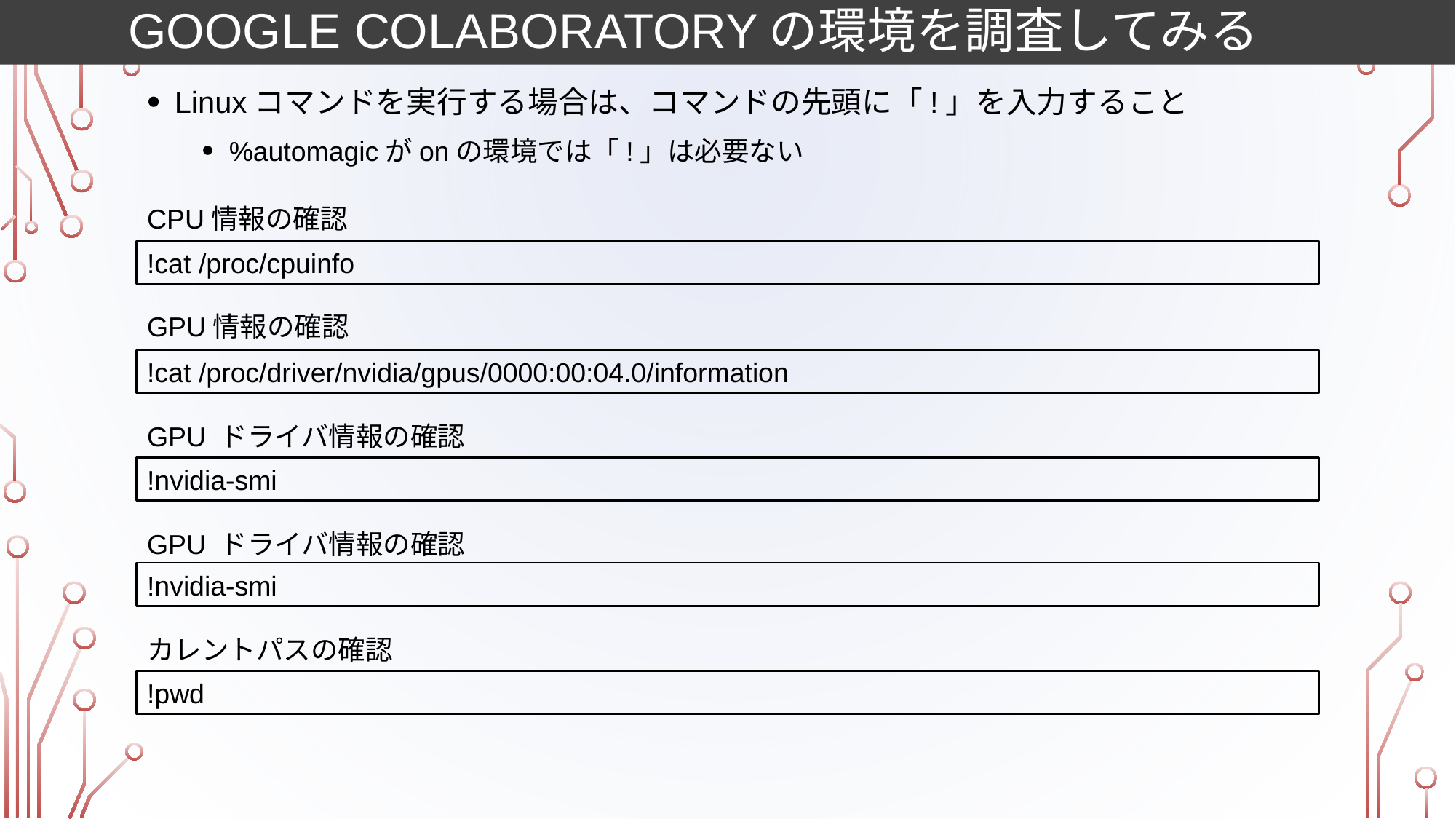

# Google Colaboratoryの環境を調査してみる
Linuxコマンドを実行する場合は、コマンドの先頭に「!」を入力すること
%automagicがonの環境では「!」は必要ない
CPU情報の確認
!cat /proc/cpuinfo
GPU情報の確認
!cat /proc/driver/nvidia/gpus/0000:00:04.0/information
GPU ドライバ情報の確認
!nvidia-smi
GPU ドライバ情報の確認
!nvidia-smi
カレントパスの確認
!pwd